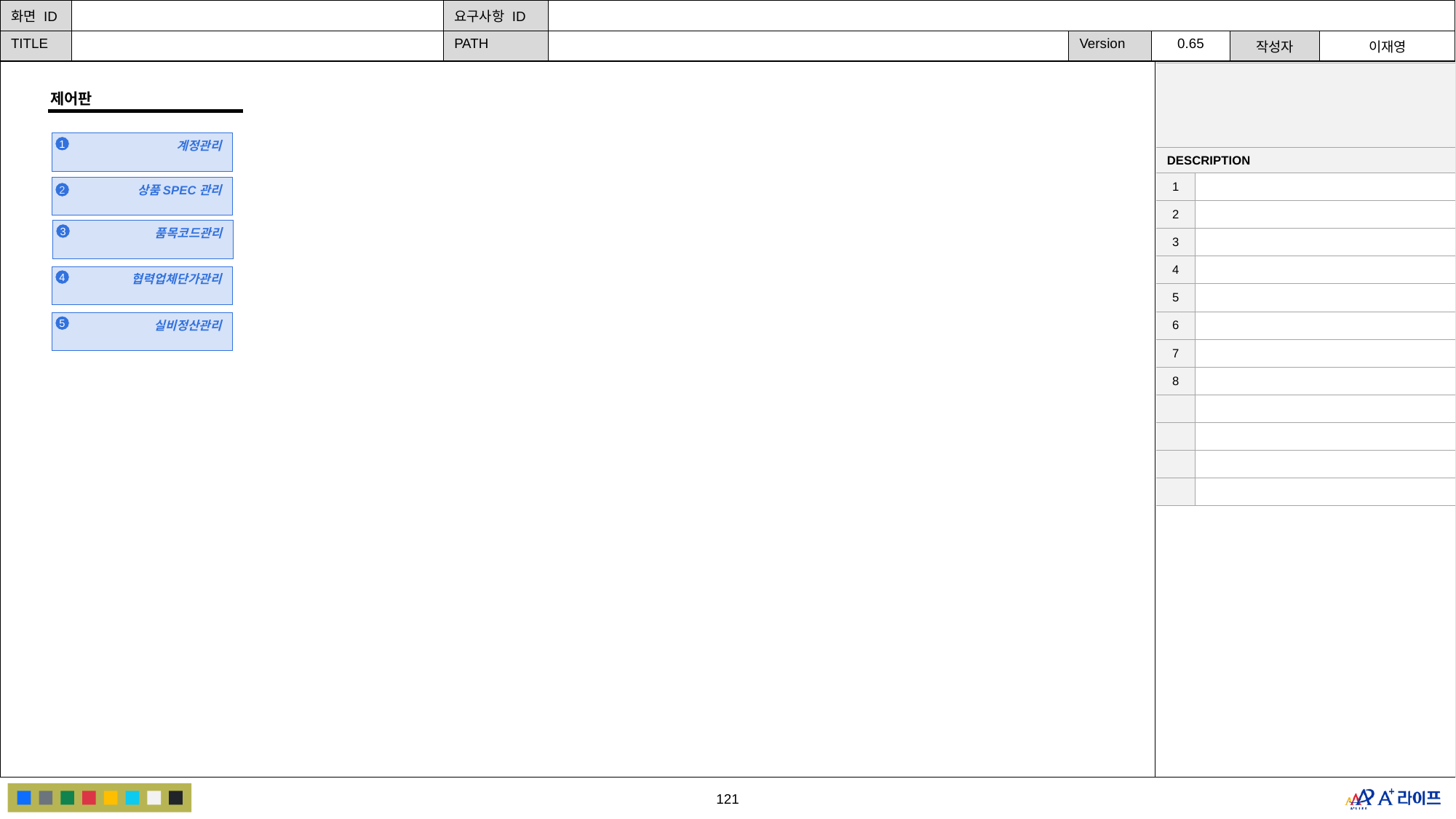

|  |  |
| --- | --- |
| DESCRIPTION |  |
| 1 |  |
| 2 |  |
| 3 |  |
| 4 |  |
| 5 |  |
| 6 |  |
| 7 |  |
| 8 |  |
|  |  |
|  |  |
|  |  |
|  |  |
제어판
계정관리
1
상품SPEC관리
2
품목코드관리
3
협력업체단가관리
4
실비정산관리
5